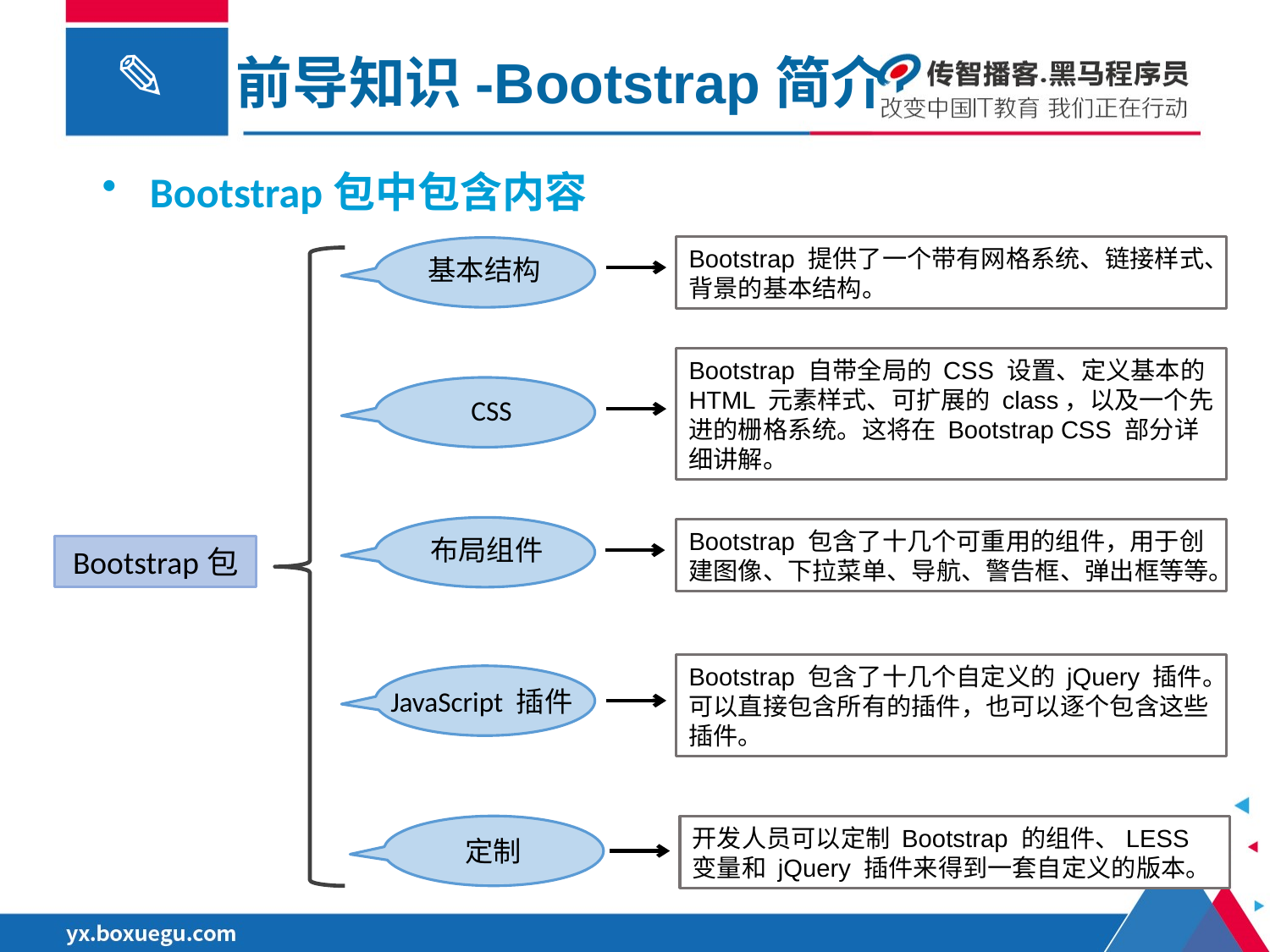

前导知识-Bootstrap简介
Bootstrap包中包含内容

Bootstrap 提供了一个带有网格系统、链接样式、背景的基本结构。

基本结构

CSS

布局组件

JavaScript 插件

定制
Bootstrap包
Bootstrap 自带全局的 CSS 设置、定义基本的 HTML 元素样式、可扩展的 class，以及一个先进的栅格系统。这将在 Bootstrap CSS 部分详细讲解。
Bootstrap 包含了十几个可重用的组件，用于创建图像、下拉菜单、导航、警告框、弹出框等等。
Bootstrap 包含了十几个自定义的 jQuery 插件。可以直接包含所有的插件，也可以逐个包含这些插件。
开发人员可以定制 Bootstrap 的组件、LESS 变量和 jQuery 插件来得到一套自定义的版本。